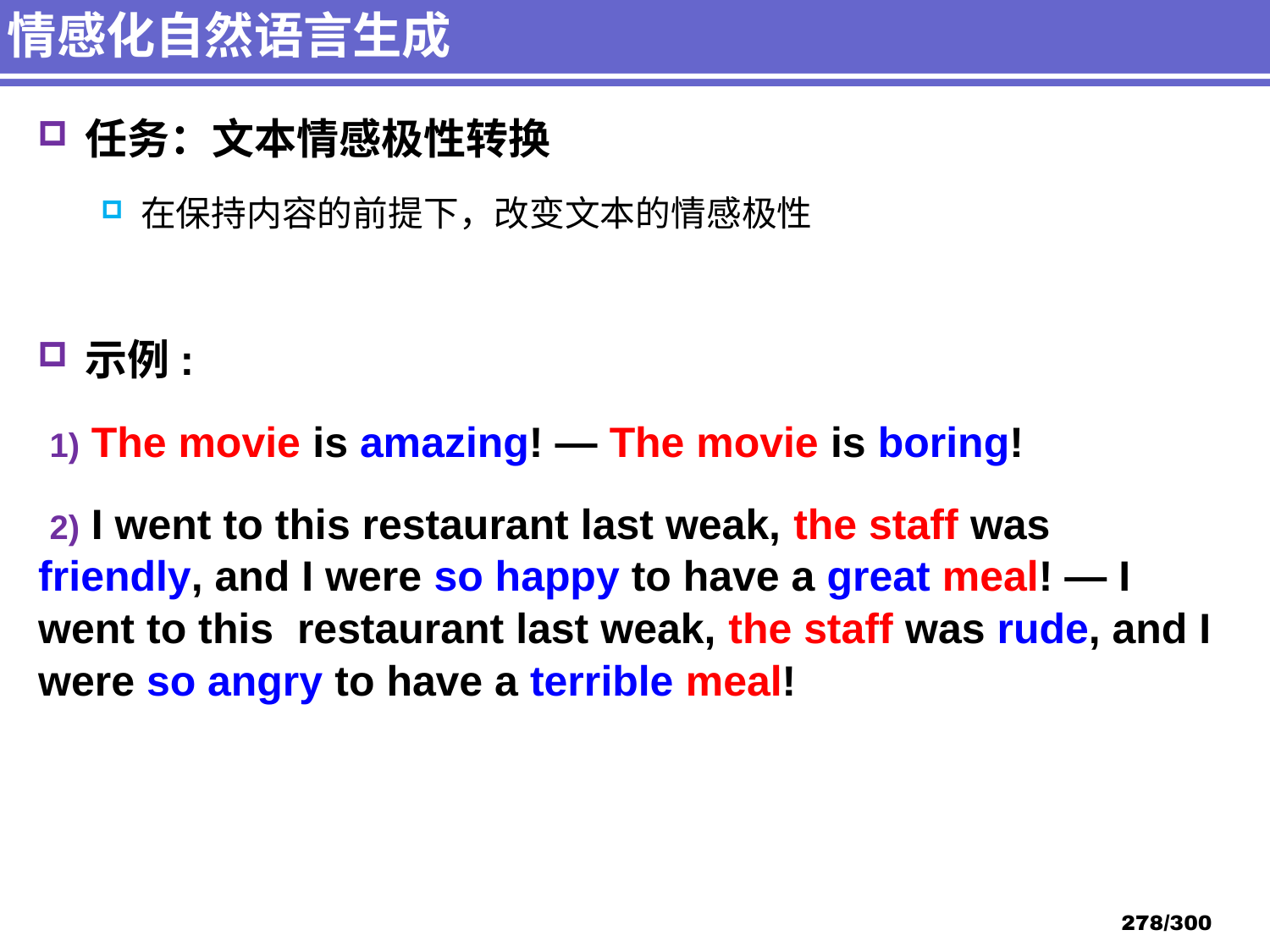

# 情感化自然语言生成
任务：文本情感极性转换
在保持内容的前提下，改变文本的情感极性

示例:
 The movie is amazing! — The movie is boring!
 I went to this restaurant last weak, the staff was friendly, and I were so happy to have a great meal! — I went to this  restaurant last weak, the staff was rude, and I were so angry to have a terrible meal!

278/300